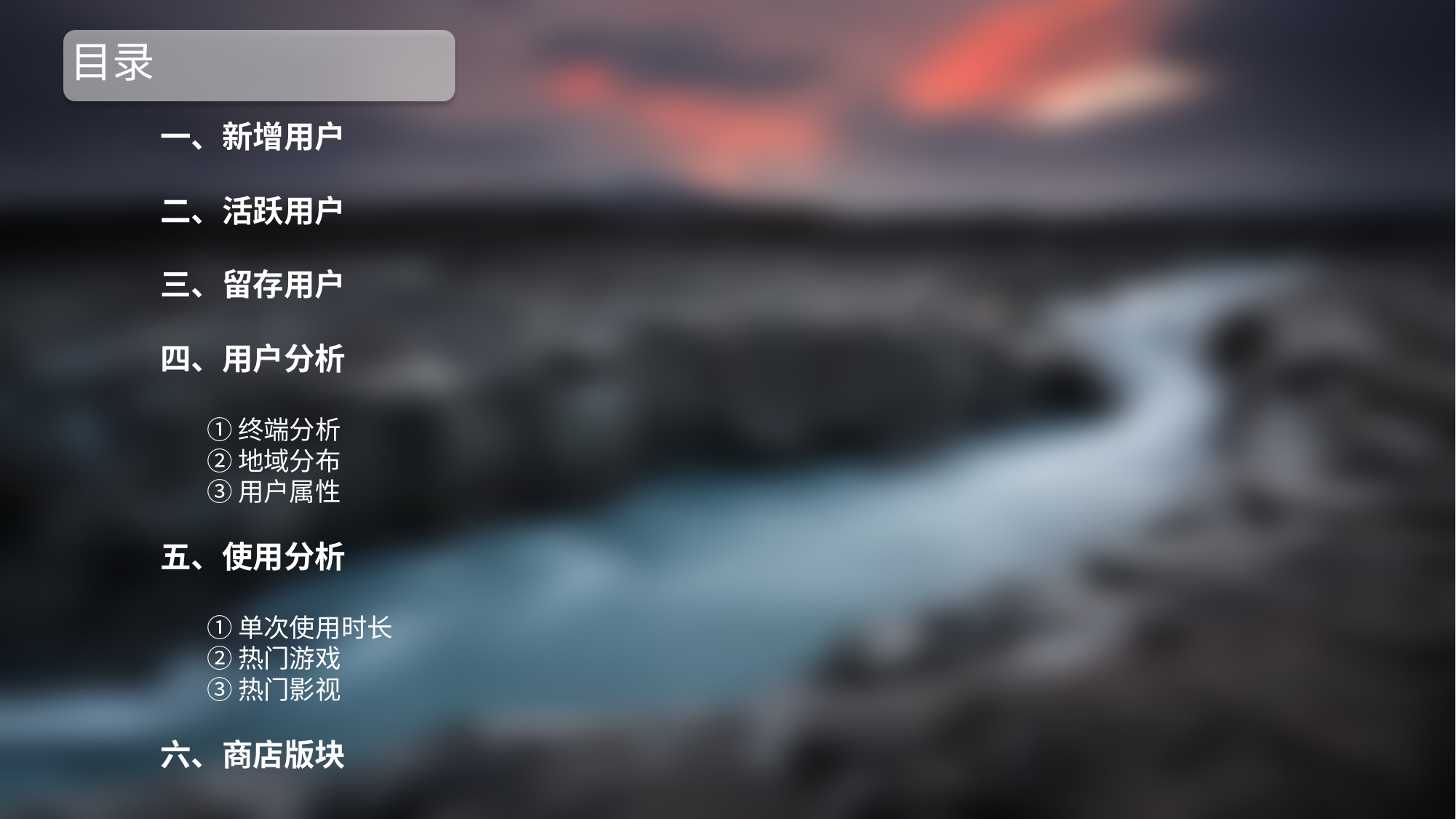

# 目录
一、新增用户

二、活跃用户

三、留存用户

四、用户分析

        ①终端分析
        ②地域分布
        ③用户属性

五、使用分析

        ①单次使用时长
        ②热门游戏
        ③热门影视

六、商店版块